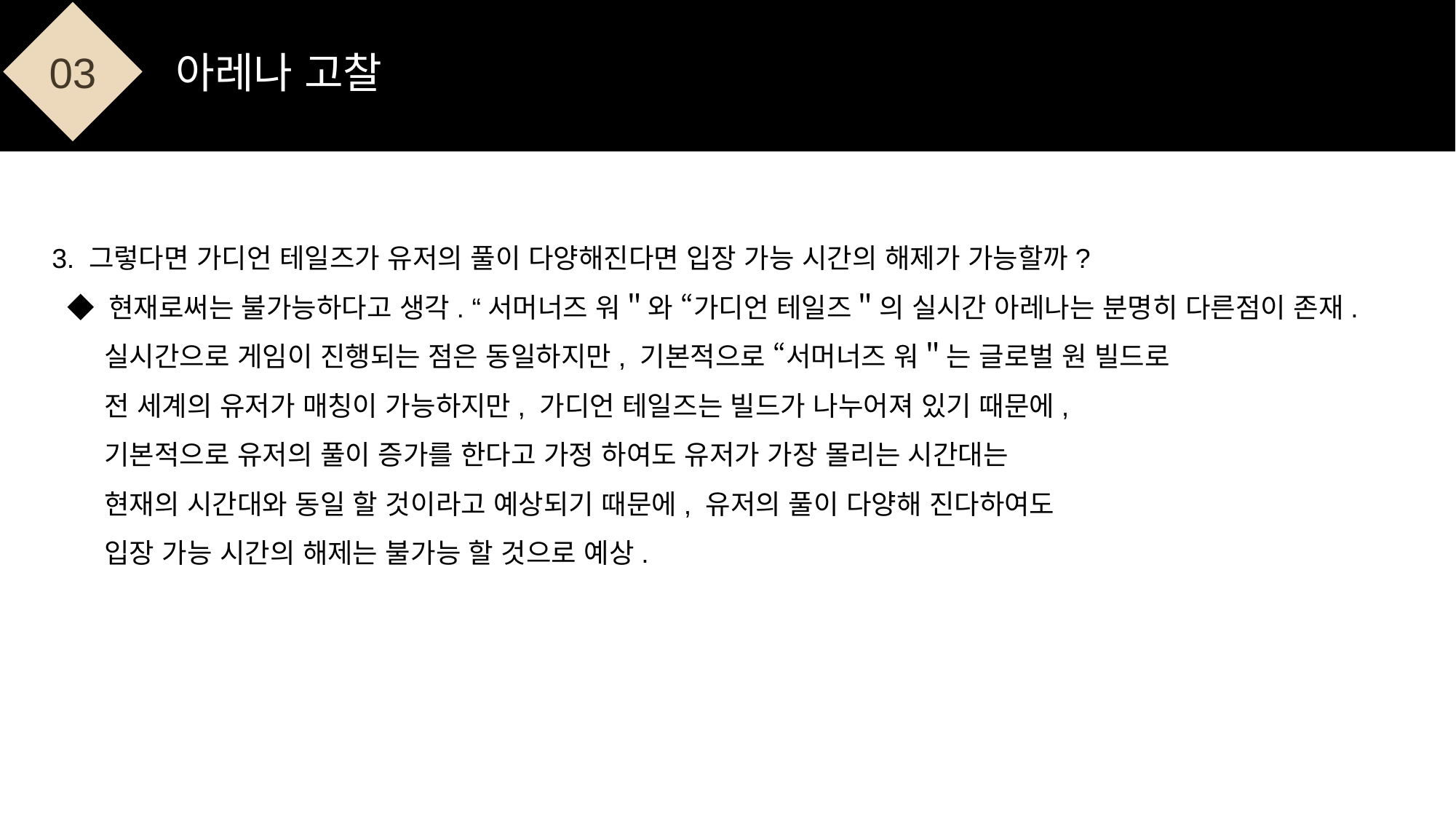

03
아레나 고찰
3. 그렇다면 가디언 테일즈가 유저의 풀이 다양해진다면 입장 가능 시간의 해제가 가능할까?
  ◆ 현재로써는 불가능하다고 생각. “서머너즈 워＂와 “가디언 테일즈＂의 실시간 아레나는 분명히 다른점이 존재.
      실시간으로 게임이 진행되는 점은 동일하지만, 기본적으로 “서머너즈 워＂는 글로벌 원 빌드로
      전 세계의 유저가 매칭이 가능하지만, 가디언 테일즈는 빌드가 나누어져 있기 때문에,
      기본적으로 유저의 풀이 증가를 한다고 가정 하여도 유저가 가장 몰리는 시간대는
      현재의 시간대와 동일 할 것이라고 예상되기 때문에, 유저의 풀이 다양해 진다하여도
      입장 가능 시간의 해제는 불가능 할 것으로 예상.